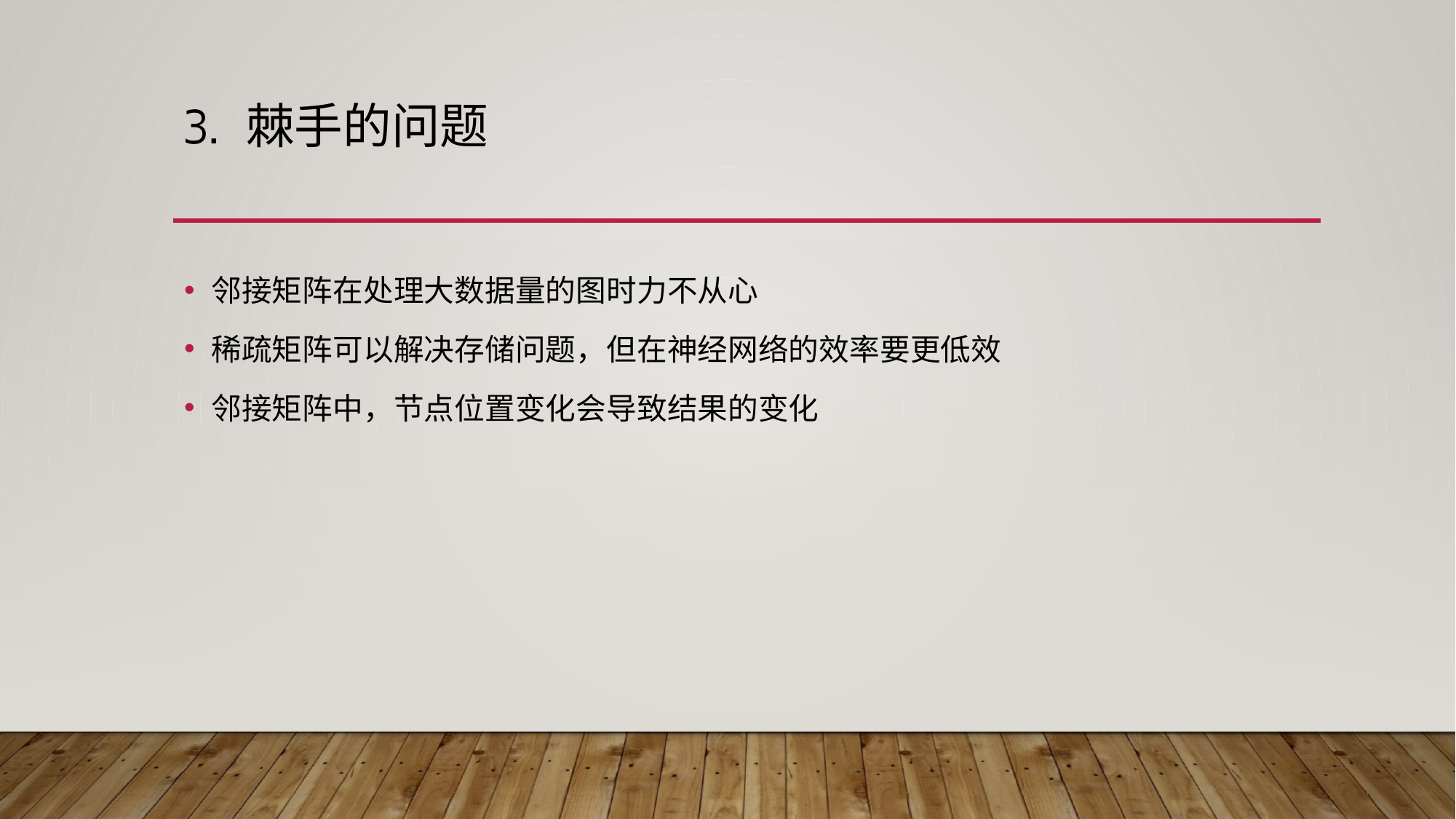

# 3. 棘手的问题
邻接矩阵在处理大数据量的图时力不从心
稀疏矩阵可以解决存储问题，但在神经网络的效率要更低效
邻接矩阵中，节点位置变化会导致结果的变化